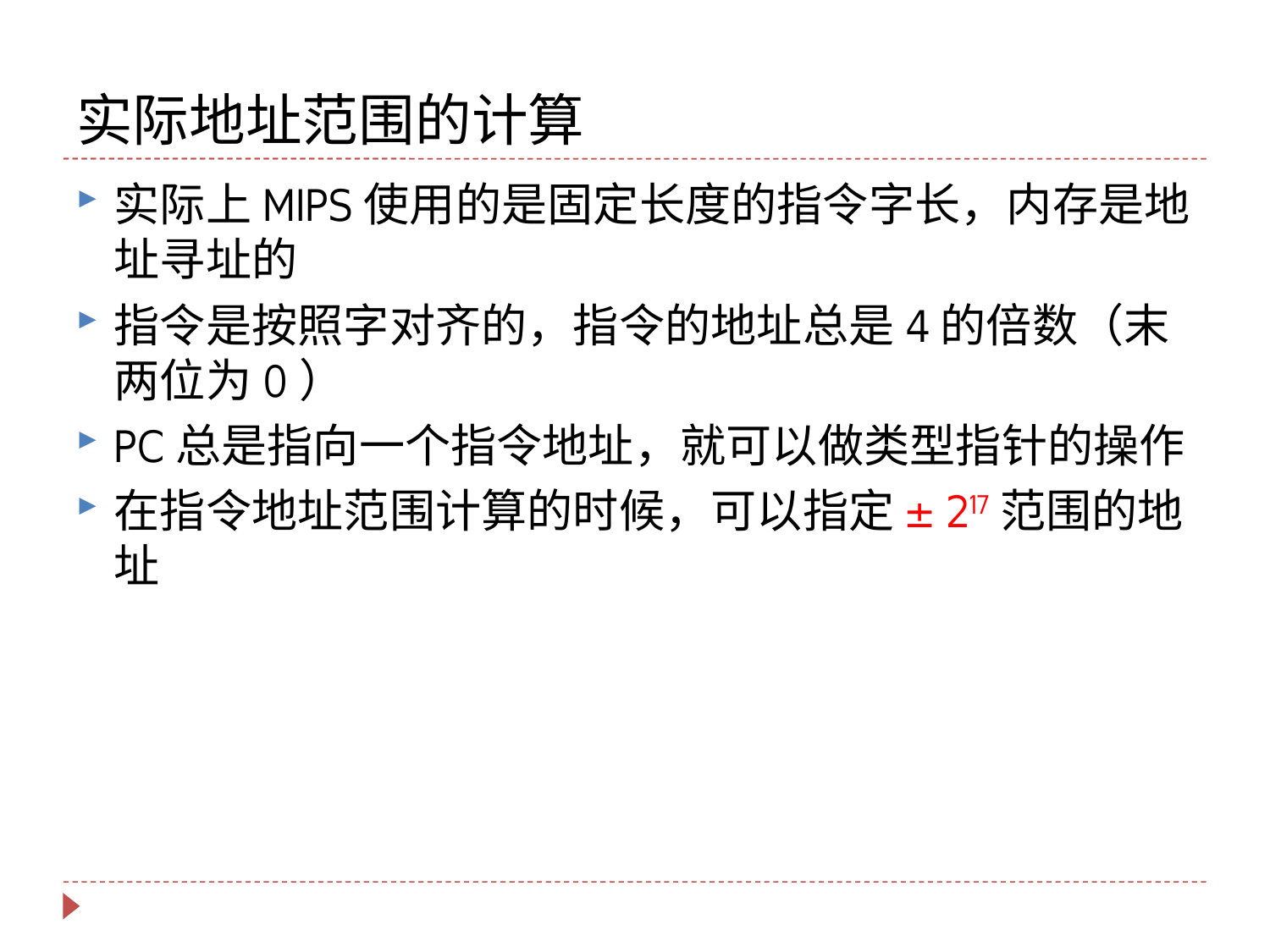

# 实际地址范围的计算
实际上MIPS使用的是固定长度的指令字长，内存是地址寻址的
指令是按照字对齐的，指令的地址总是4的倍数（末两位为0）
PC总是指向一个指令地址，就可以做类型指针的操作
在指令地址范围计算的时候，可以指定± 217范围的地址